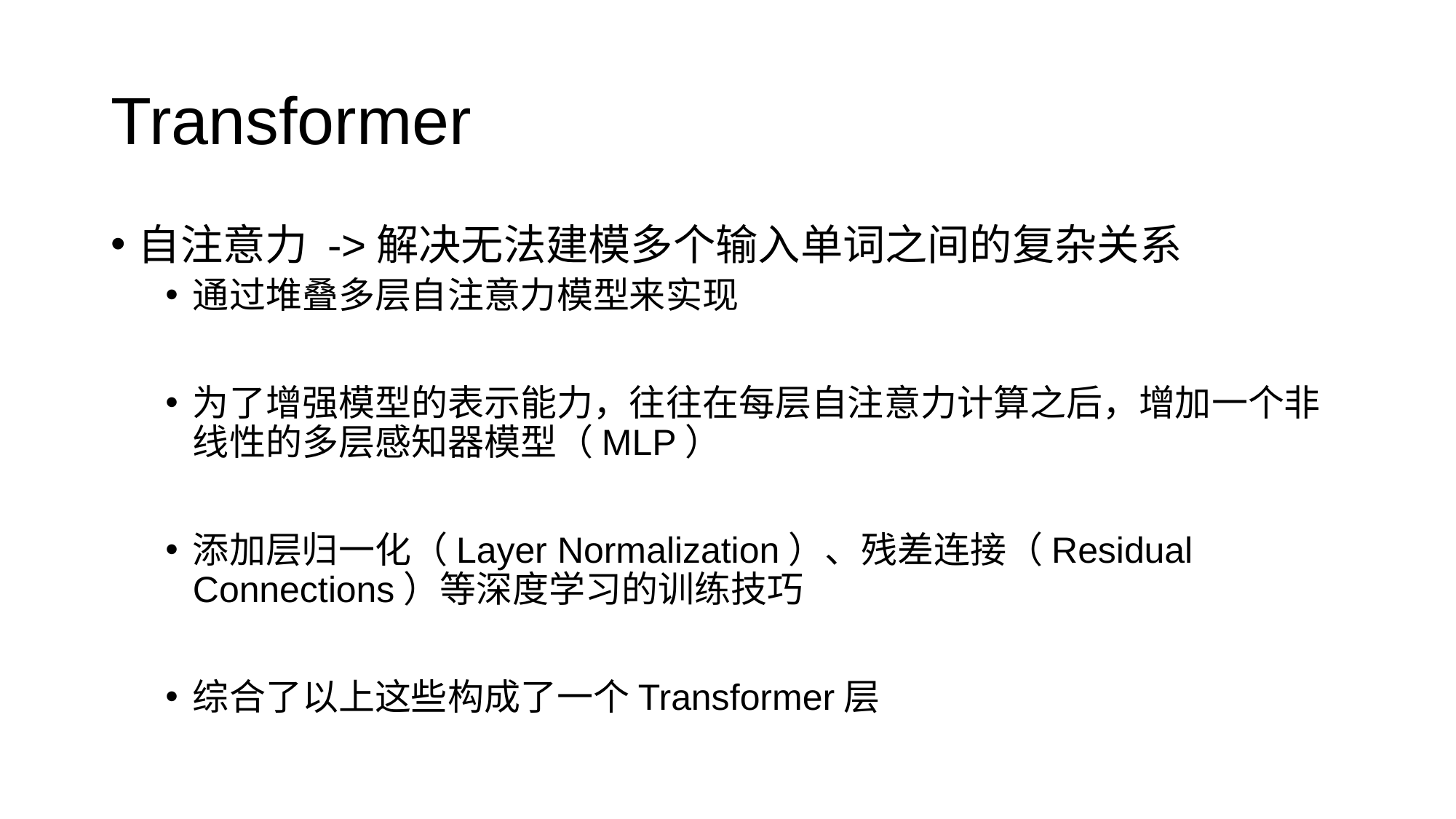

# Transformer
自注意力 ->解决无法建模多个输入单词之间的复杂关系
通过堆叠多层自注意力模型来实现

为了增强模型的表示能力，往往在每层自注意力计算之后，增加一个非线性的多层感知器模型（MLP）

添加层归一化（Layer Normalization）、残差连接（Residual Connections）等深度学习的训练技巧

综合了以上这些构成了一个Transformer层